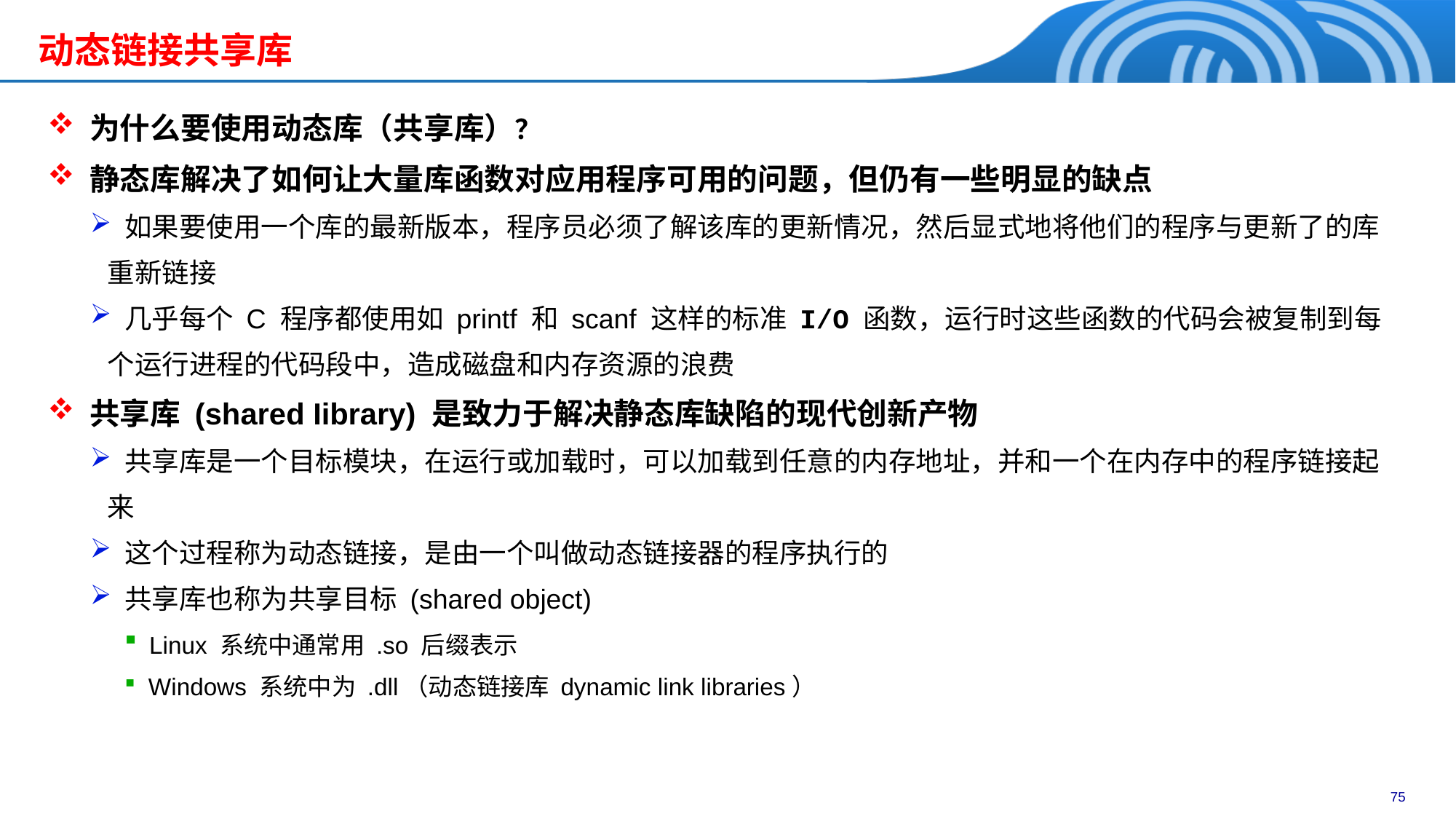

动态链接共享库
 为什么要使用动态库（共享库）？
 静态库解决了如何让大量库函数对应用程序可用的问题，但仍有一些明显的缺点
 如果要使用一个库的最新版本，程序员必须了解该库的更新情况，然后显式地将他们的程序与更新了的库重新链接
 几乎每个 C 程序都使用如 printf 和 scanf 这样的标准 I/O 函数，运行时这些函数的代码会被复制到每个运行进程的代码段中，造成磁盘和内存资源的浪费
 共享库 (shared Iibrary) 是致力于解决静态库缺陷的现代创新产物
 共享库是一个目标模块，在运行或加载时，可以加载到任意的内存地址，并和一个在内存中的程序链接起来
 这个过程称为动态链接，是由一个叫做动态链接器的程序执行的
 共享库也称为共享目标 (shared object)
 Linux 系统中通常用 .so 后缀表示
 Windows 系统中为 .dll（动态链接库 dynamic link libraries）